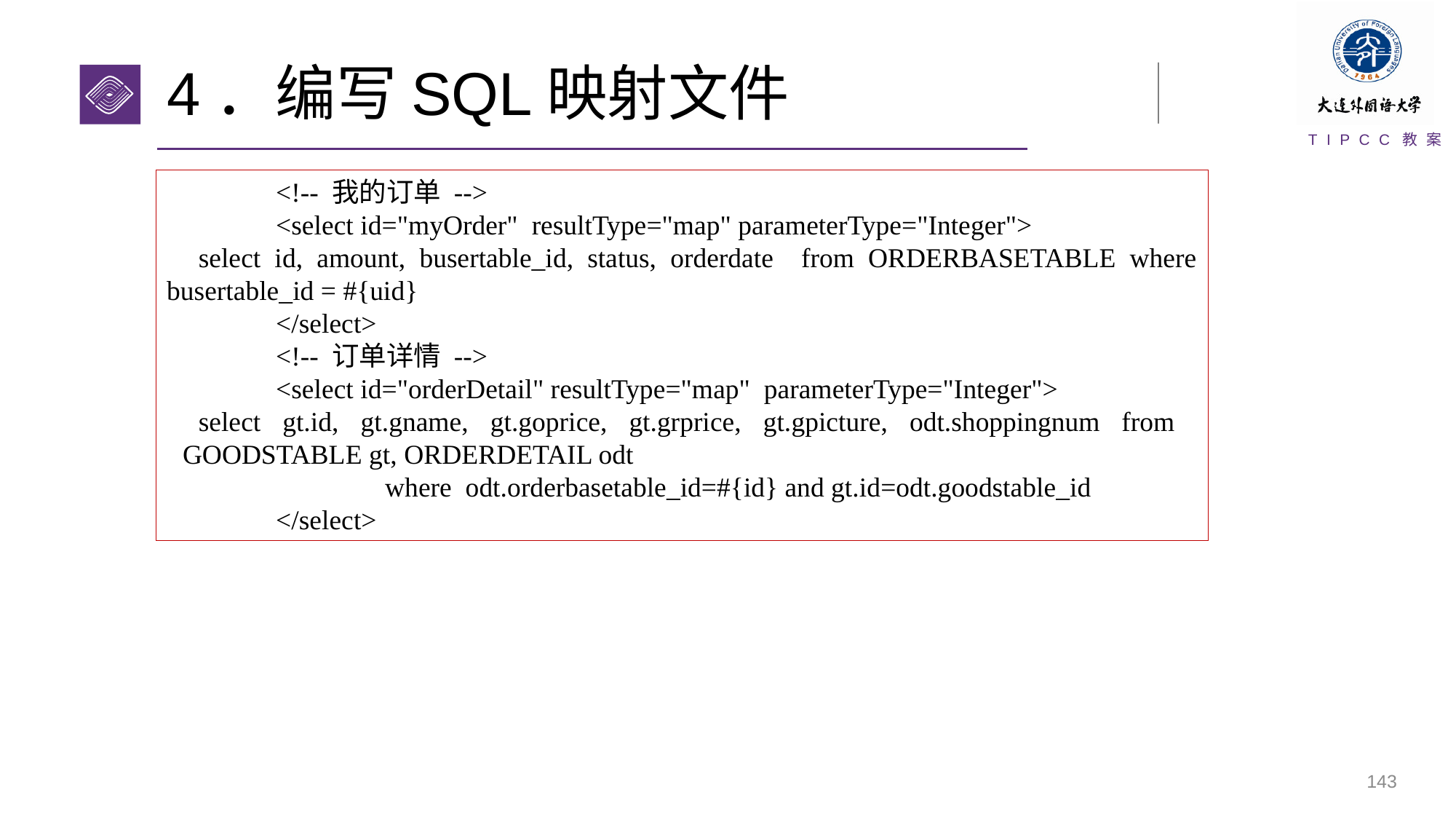

# 4．编写SQL映射文件
	<!-- 我的订单 -->
	<select id="myOrder"  resultType="map" parameterType="Integer">
select id, amount, busertable_id, status, orderdate  from ORDERBASETABLE where busertable_id = #{uid}
	</select>
	<!-- 订单详情 -->
	<select id="orderDetail" resultType="map"  parameterType="Integer">
select gt.id, gt.gname, gt.goprice, gt.grprice, gt.gpicture, odt.shoppingnum from  GOODSTABLE gt, ORDERDETAIL odt
		where  odt.orderbasetable_id=#{id} and gt.id=odt.goodstable_id
	</select>
143